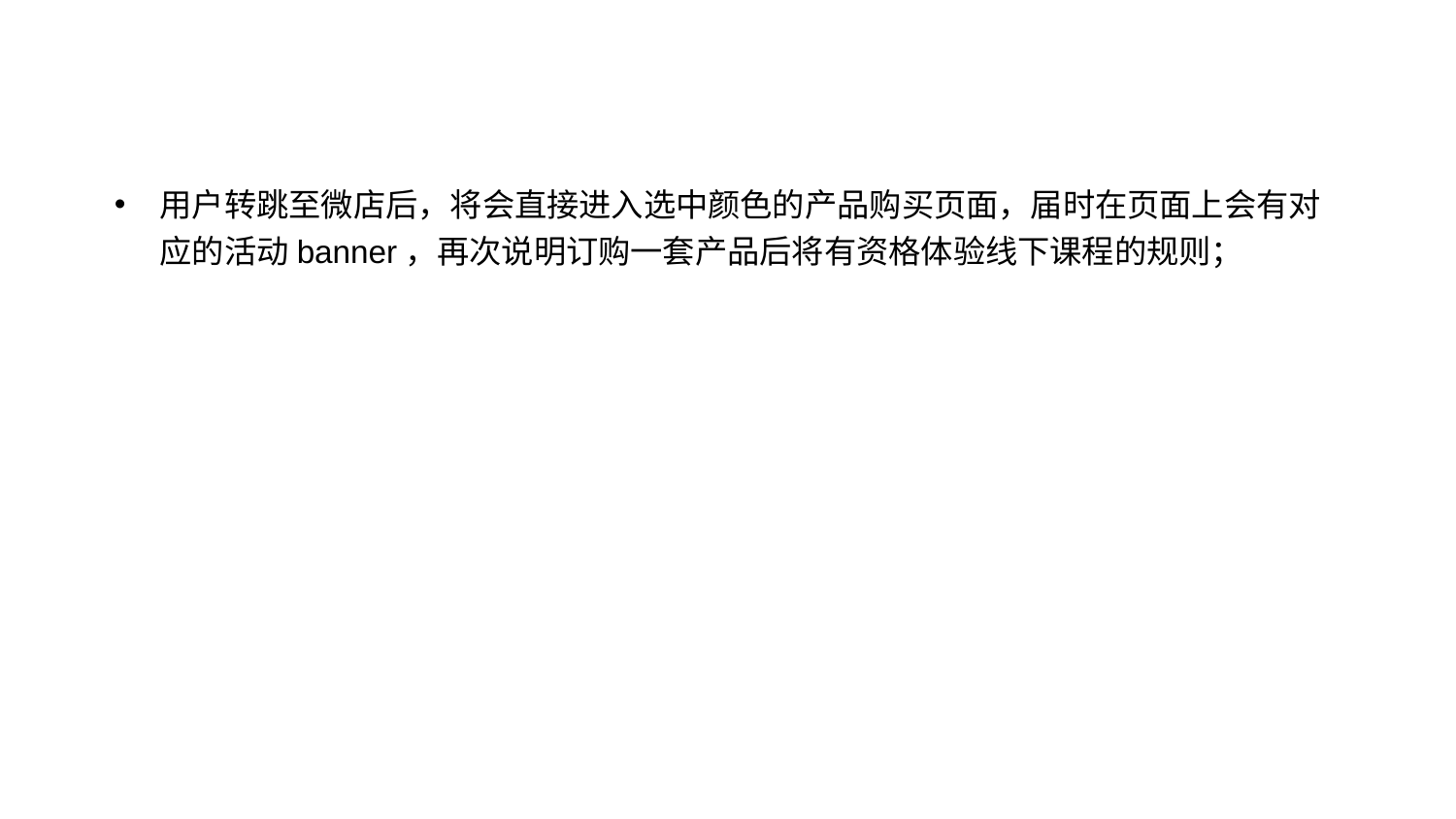

用户转跳至微店后，将会直接进入选中颜色的产品购买页面，届时在页面上会有对应的活动banner，再次说明订购一套产品后将有资格体验线下课程的规则；